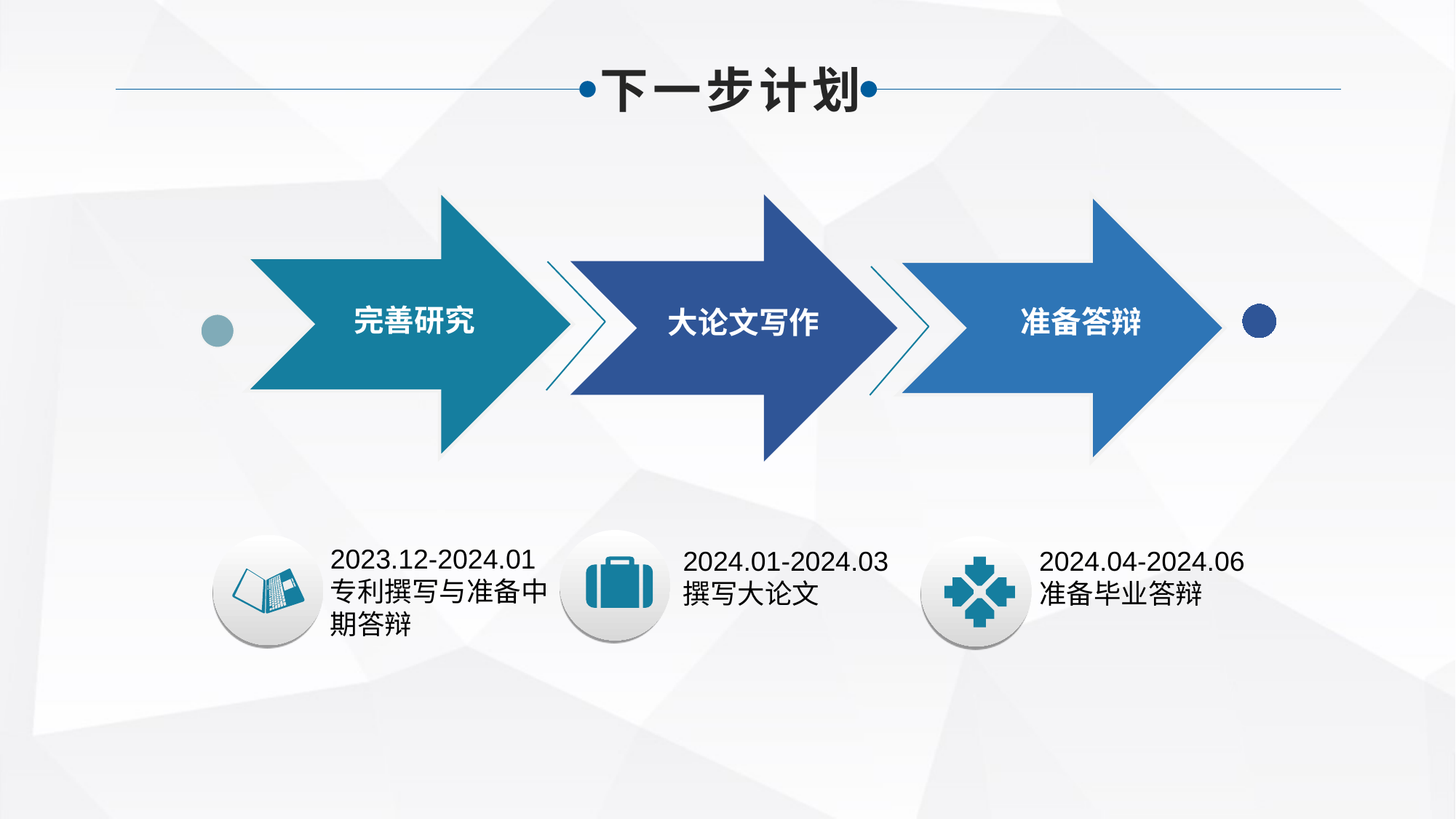

下一步计划

完善研究
准备答辩
大论文写作

2023.12-2024.01
专利撰写与准备中期答辩

2024.01-2024.03
撰写大论文
2024.04-2024.06
准备毕业答辩